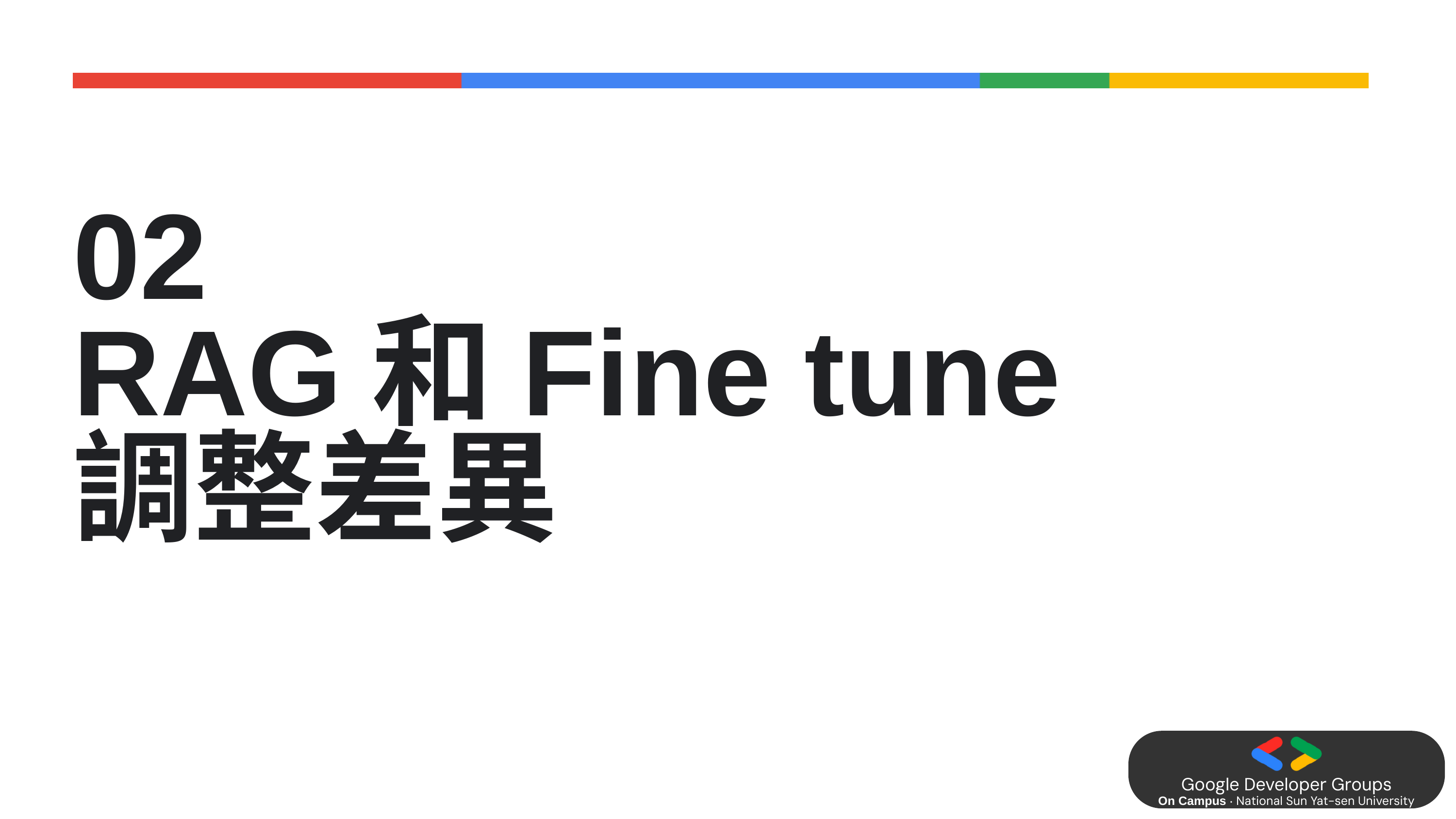

02
RAG和Fine tune
調整差異

Google Developer Groups
On Campus ‧ National Sun Yat-sen University